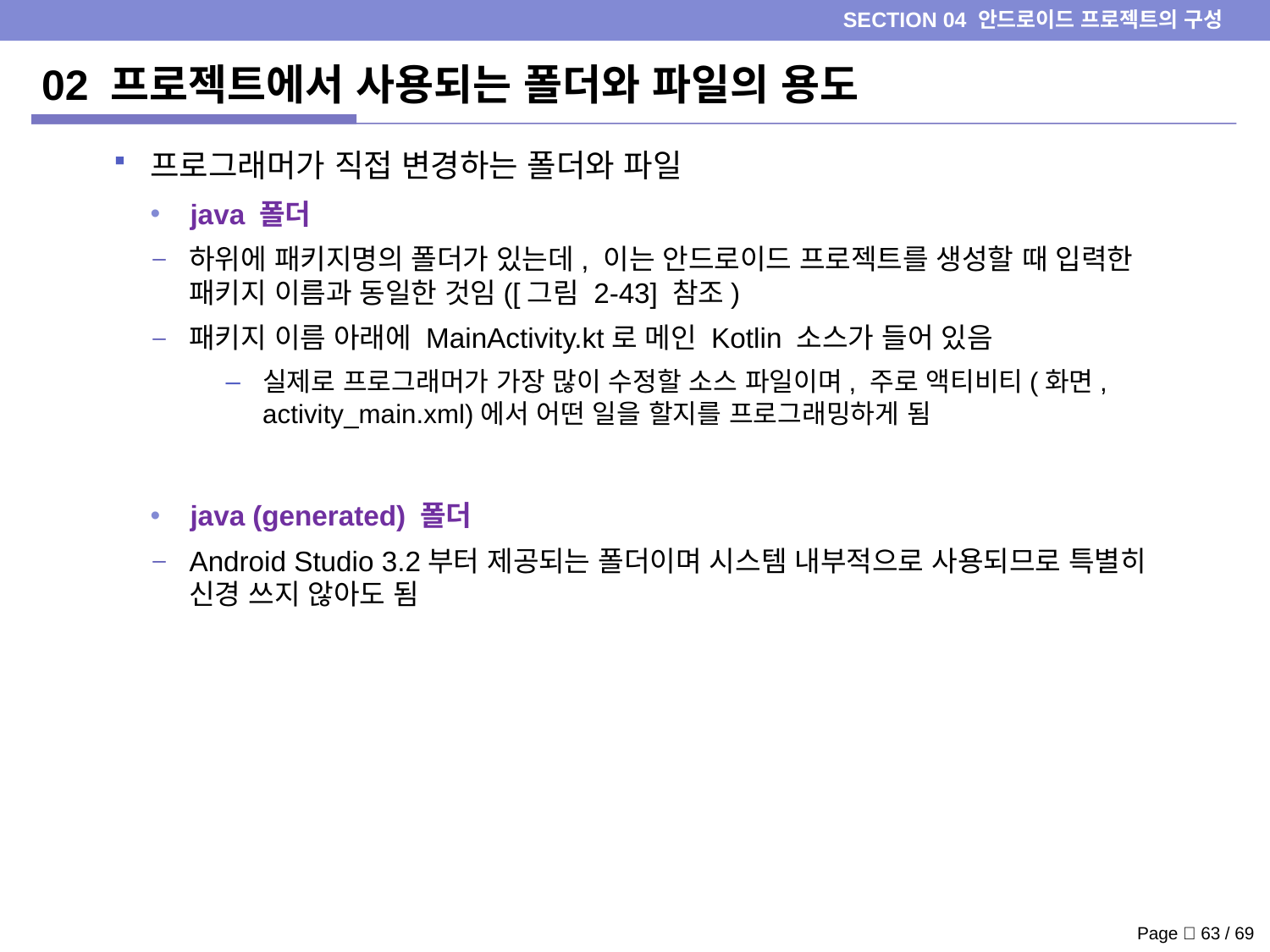

SECTION 04 안드로이드 프로젝트의 구성

# 02 프로젝트에서 사용되는 폴더와 파일의 용도
프로그래머가 직접 변경하는 폴더와 파일
java 폴더
하위에 패키지명의 폴더가 있는데, 이는 안드로이드 프로젝트를 생성할 때 입력한 패키지 이름과 동일한 것임([그림 2-43] 참조)
패키지 이름 아래에 MainActivity.kt로 메인 Kotlin 소스가 들어 있음
실제로 프로그래머가 가장 많이 수정할 소스 파일이며, 주로 액티비티(화면, activity_main.xml)에서 어떤 일을 할지를 프로그래밍하게 됨

java (generated) 폴더
Android Studio 3.2부터 제공되는 폴더이며 시스템 내부적으로 사용되므로 특별히 신경 쓰지 않아도 됨